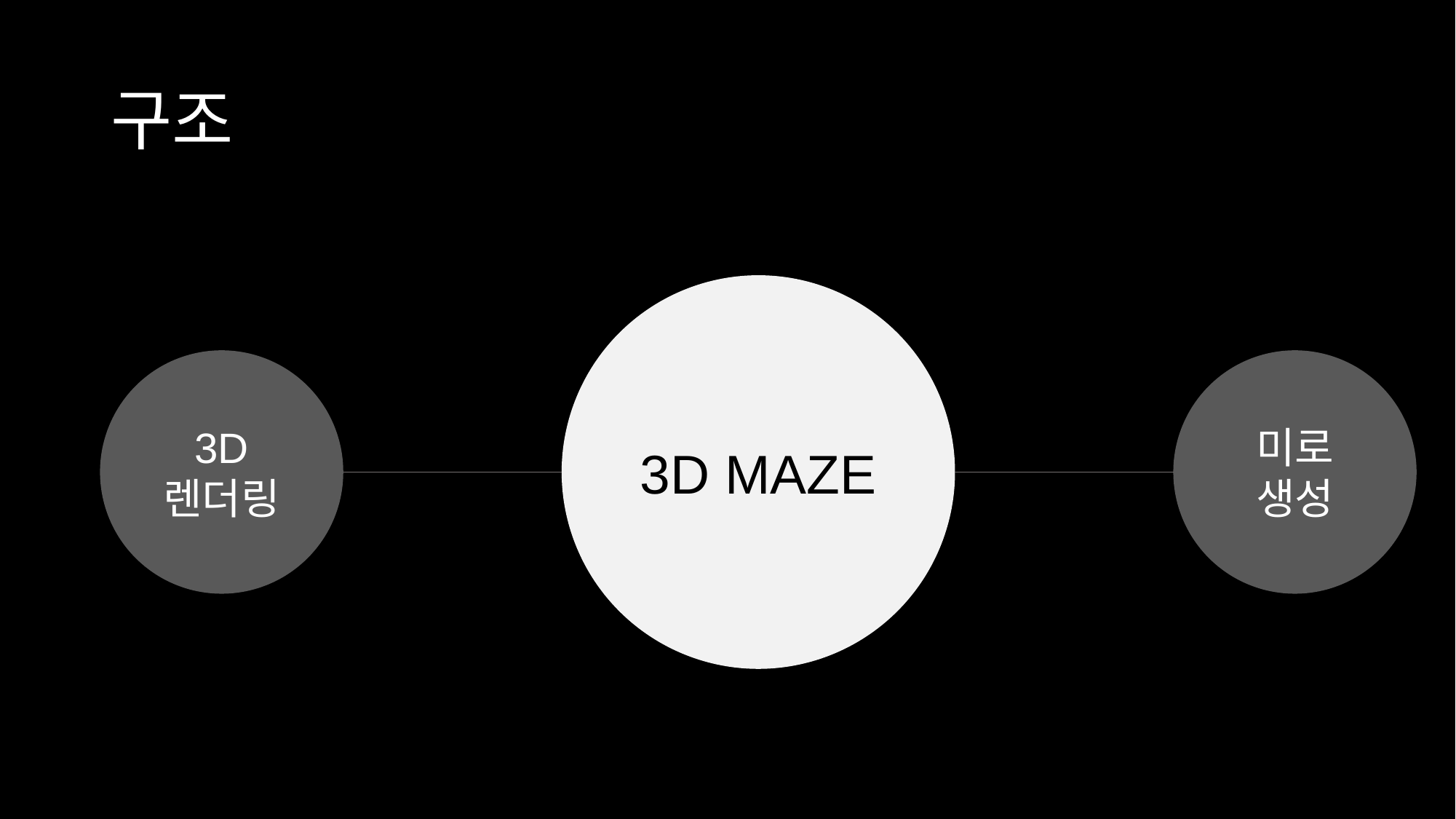

# 구조
3D MAZE
3D
렌더링
미로
생성